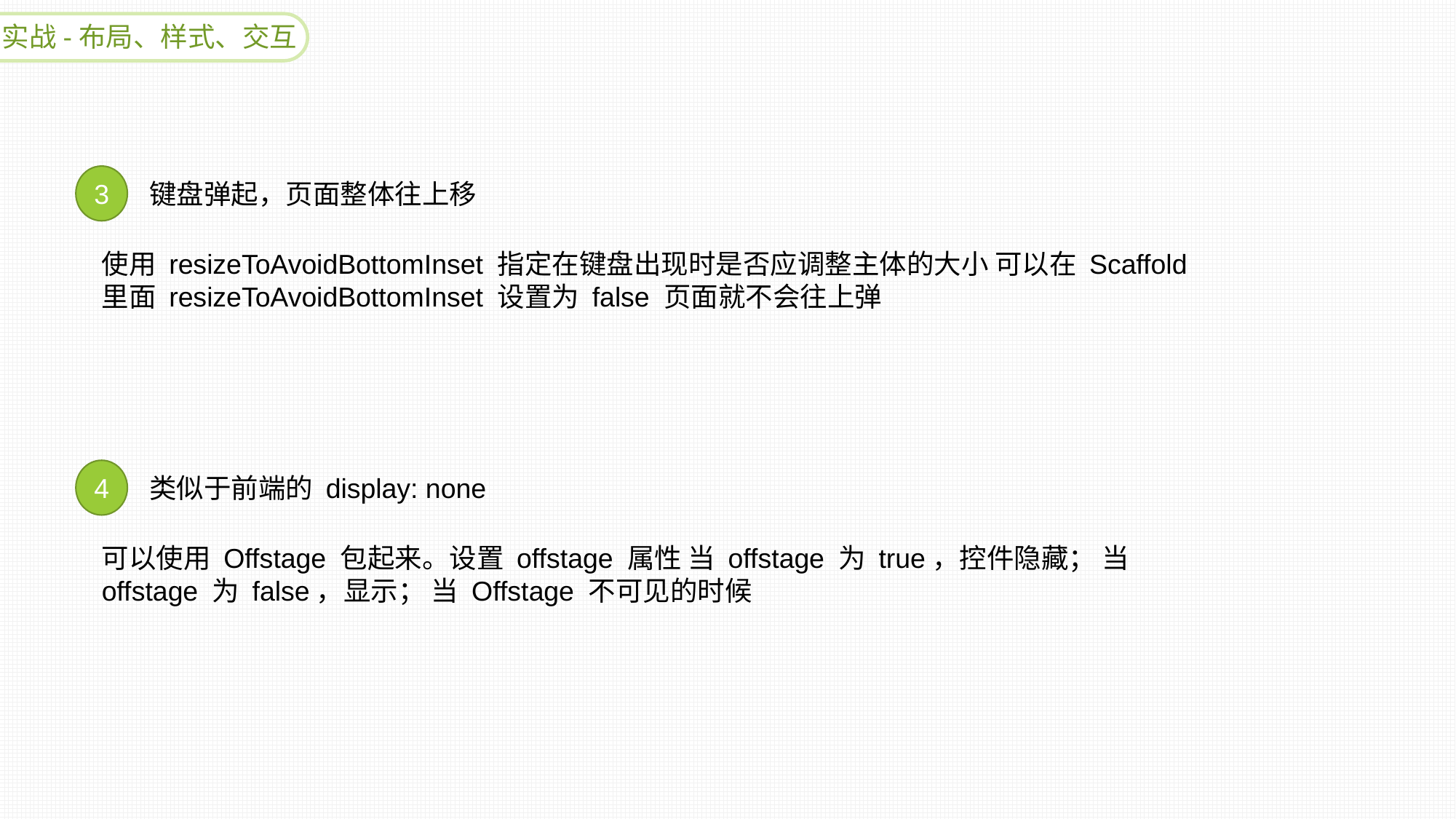

实战-布局、样式、交互
3
键盘弹起，页面整体往上移
使用 resizeToAvoidBottomInset 指定在键盘出现时是否应调整主体的大小 可以在 Scaffold 里面 resizeToAvoidBottomInset 设置为 false 页面就不会往上弹
4
类似于前端的 display: none
可以使用 Offstage 包起来。设置 offstage 属性 当 offstage 为 true，控件隐藏； 当 offstage 为 false，显示； 当 Offstage 不可见的时候